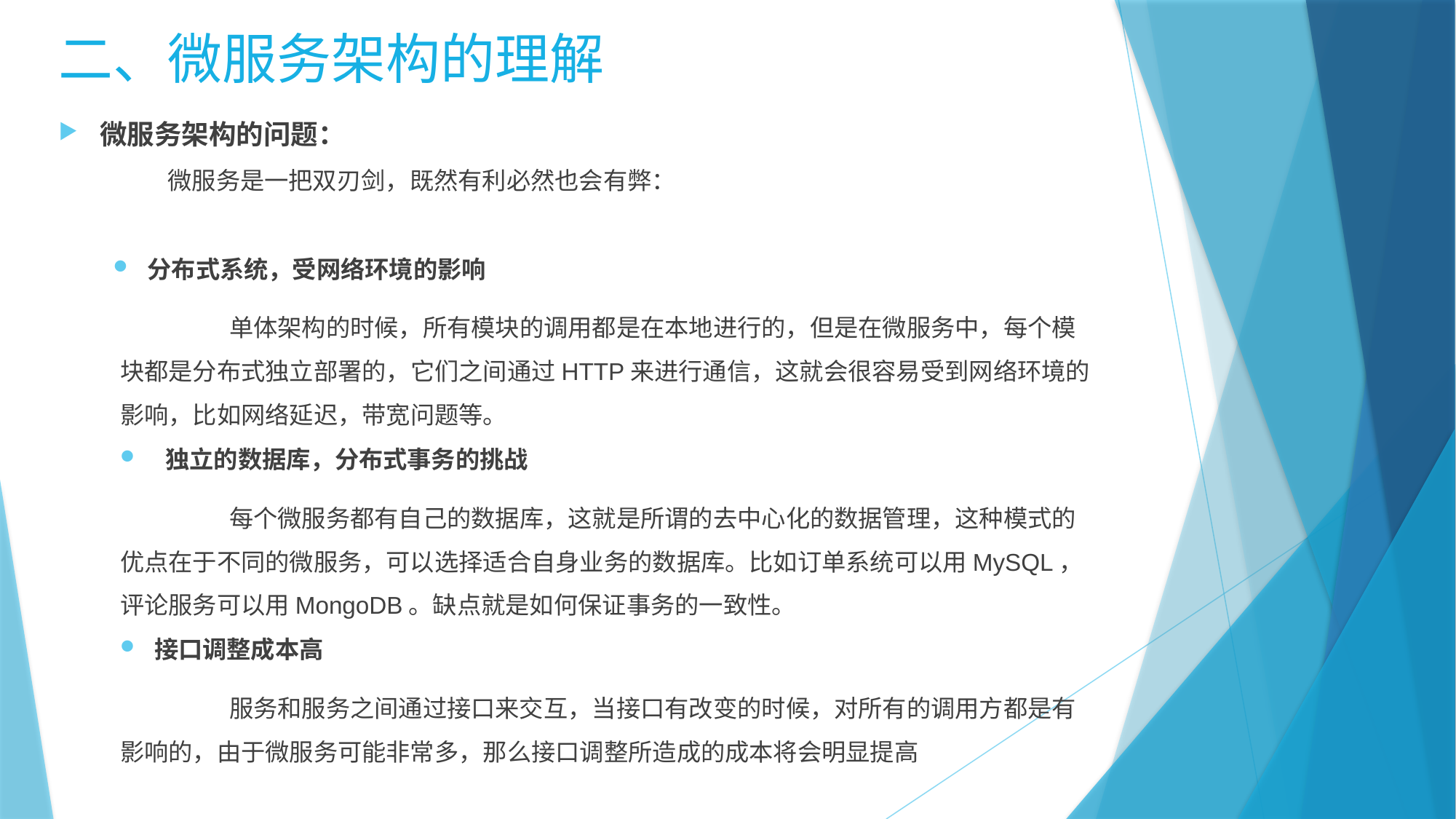

二、微服务架构的理解
微服务架构的问题：
微服务是一把双刃剑，既然有利必然也会有弊：

分布式系统，受网络环境的影响
	单体架构的时候，所有模块的调用都是在本地进行的，但是在微服务中，每个模块都是分布式独立部署的，它们之间通过HTTP来进行通信，这就会很容易受到网络环境的影响，比如网络延迟，带宽问题等。
 独立的数据库，分布式事务的挑战
	每个微服务都有自己的数据库，这就是所谓的去中心化的数据管理，这种模式的优点在于不同的微服务，可以选择适合自身业务的数据库。比如订单系统可以用MySQL，评论服务可以用MongoDB。缺点就是如何保证事务的一致性。
接口调整成本高
	服务和服务之间通过接口来交互，当接口有改变的时候，对所有的调用方都是有影响的，由于微服务可能非常多，那么接口调整所造成的成本将会明显提高